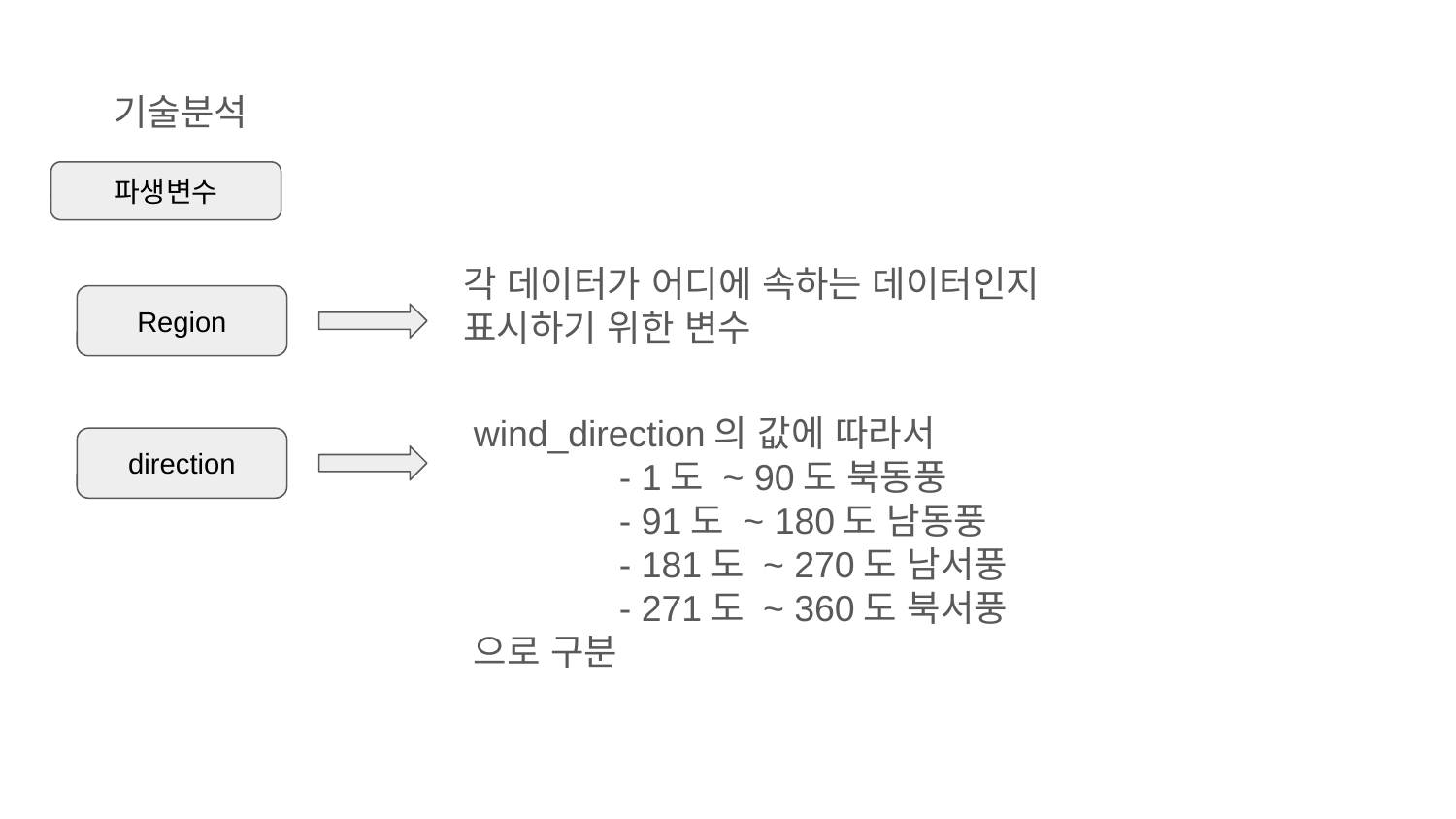

# 기술분석

파생변수
각 데이터가 어디에 속하는 데이터인지 표시하기 위한 변수
Region

wind_direction의 값에 따라서
	- 1도 ~ 90도 북동풍
	- 91도 ~ 180도 남동풍
	- 181도 ~ 270도 남서풍
	- 271도 ~ 360도 북서풍
으로 구분
direction